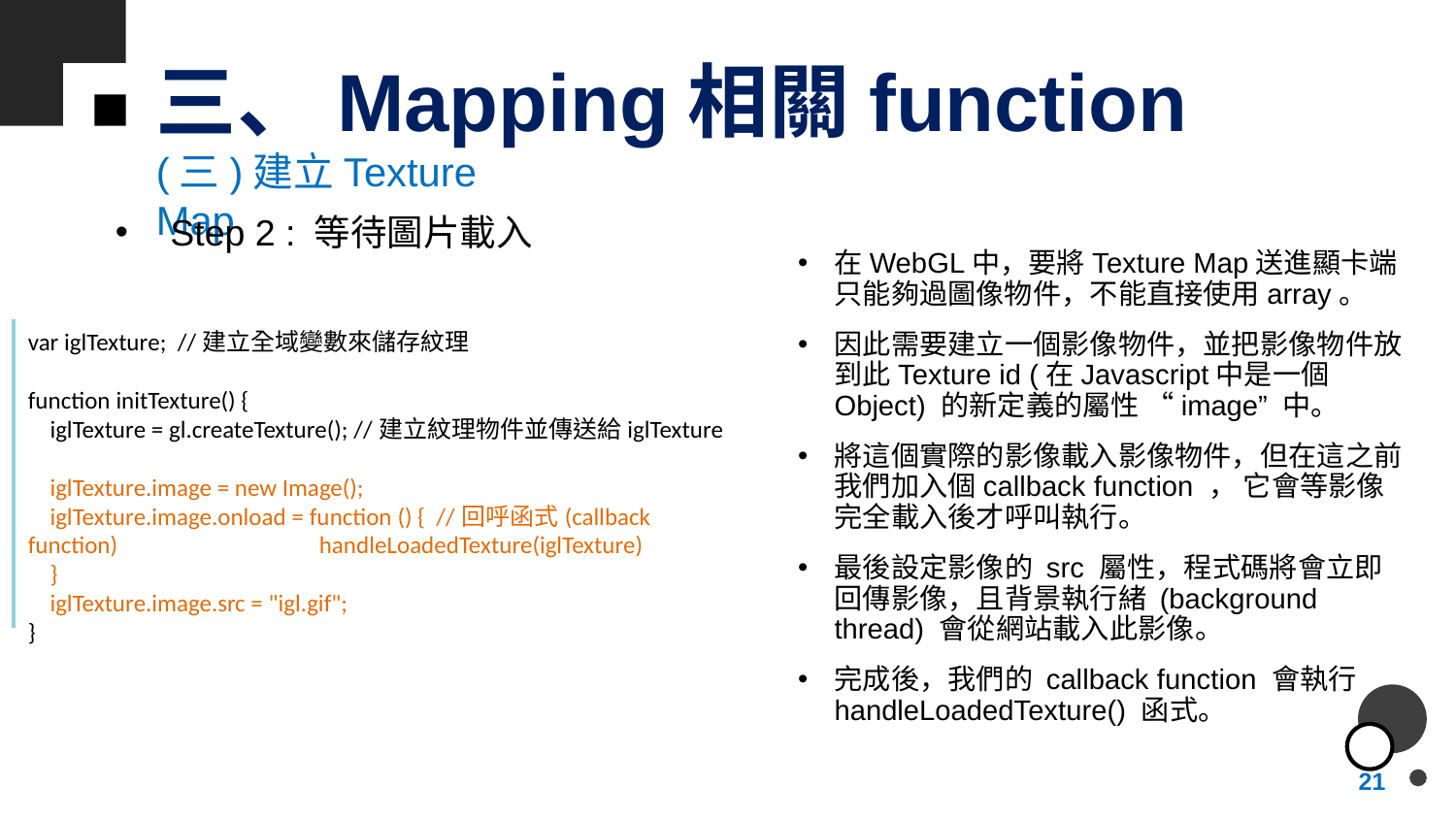

# 三、Mapping相關function
(三)建立Texture Map
Step 2 : 等待圖片載入
在WebGL中，要將Texture Map送進顯卡端只能夠過圖像物件，不能直接使用array。
因此需要建立一個影像物件，並把影像物件放到此Texture id (在Javascript中是一個Object) 的新定義的屬性 “image” 中。
將這個實際的影像載入影像物件，但在這之前我們加入個callback function ， 它會等影像完全載入後才呼叫執行。
最後設定影像的 src 屬性，程式碼將會立即回傳影像，且背景執行緒 (background thread) 會從網站載入此影像。
完成後，我們的 callback function 會執行 handleLoadedTexture() 函式。

var iglTexture;  //建立全域變數來儲存紋理

function initTexture() {
    iglTexture = gl.createTexture(); //建立紋理物件並傳送給iglTexture
    iglTexture.image = new Image();
    iglTexture.image.onload = function () {  //回呼函式(callback function)                 	handleLoadedTexture(iglTexture)
    }
    iglTexture.image.src = "igl.gif";
}

21